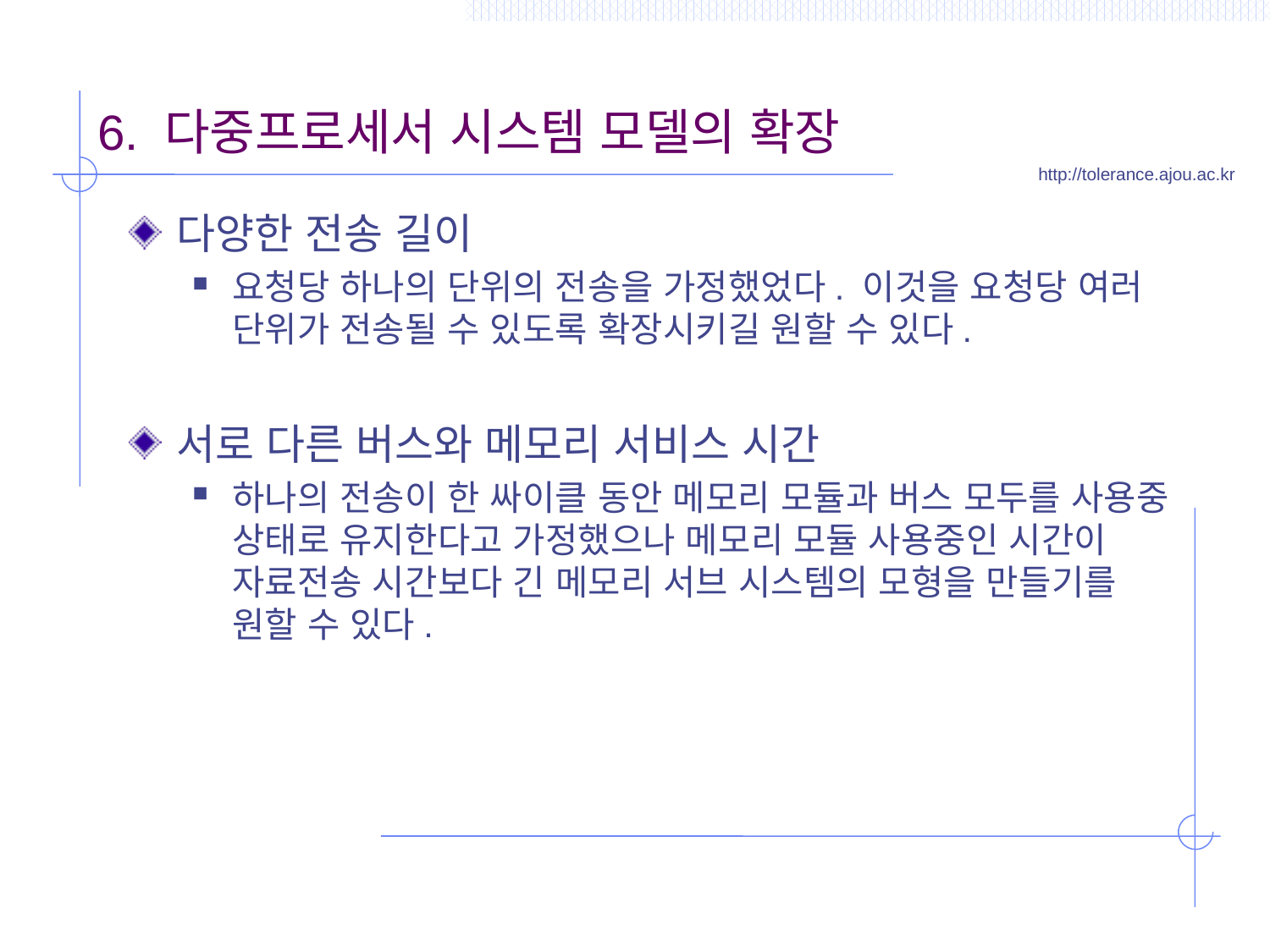

# 6. 다중프로세서 시스템 모델의 확장
다양한 전송 길이
요청당 하나의 단위의 전송을 가정했었다. 이것을 요청당 여러 단위가 전송될 수 있도록 확장시키길 원할 수 있다.

서로 다른 버스와 메모리 서비스 시간
하나의 전송이 한 싸이클 동안 메모리 모듈과 버스 모두를 사용중 상태로 유지한다고 가정했으나 메모리 모듈 사용중인 시간이 자료전송 시간보다 긴 메모리 서브 시스템의 모형을 만들기를 원할 수 있다.